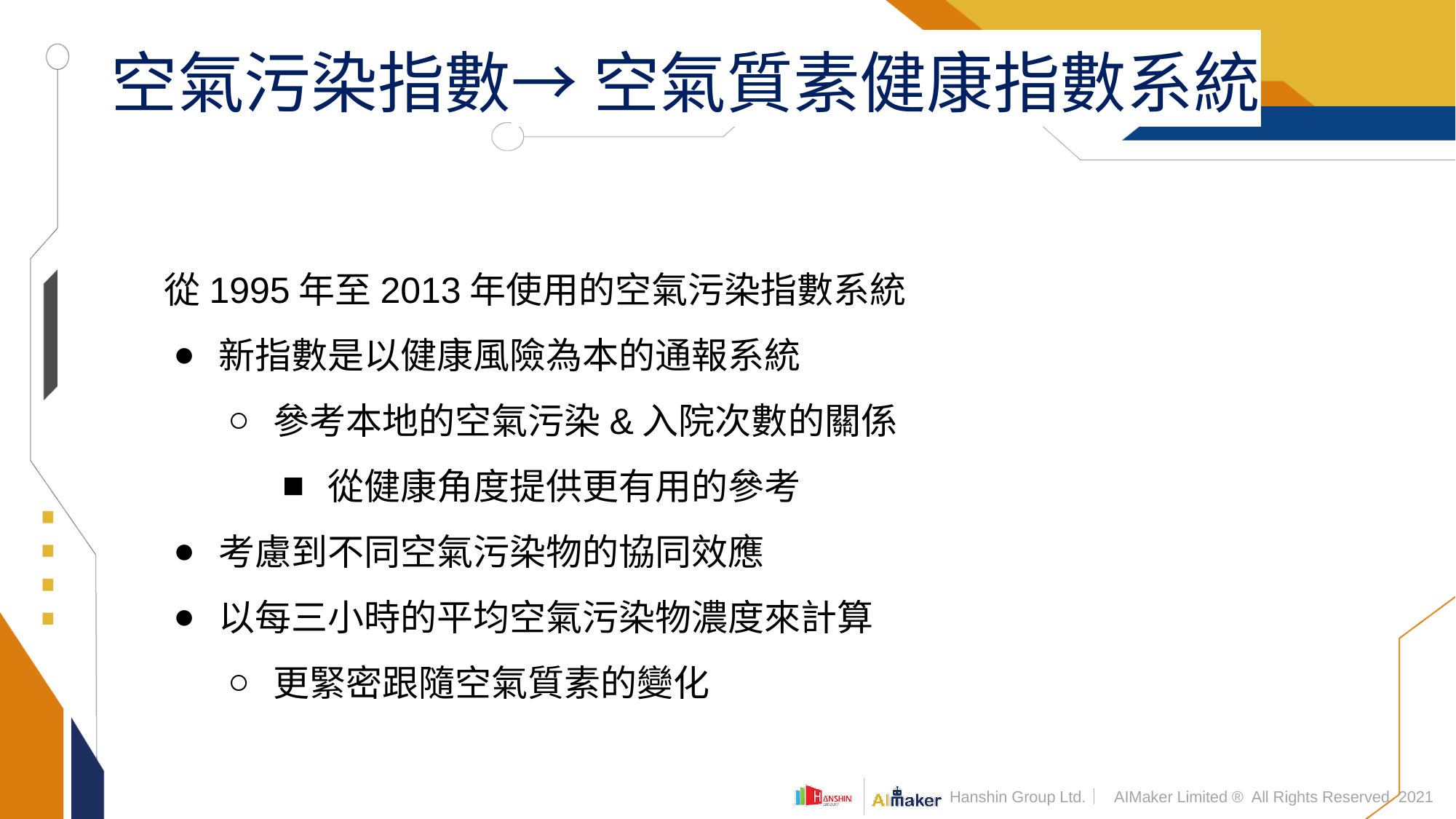

# 空氣污染指數→ 空氣質素健康指數系統
從1995年至2013年使用的空氣污染指數系統
新指數是以健康風險為本的通報系統
參考本地的空氣污染&入院次數的關係
從健康角度提供更有用的參考
考慮到不同空氣污染物的協同效應
以每三小時的平均空氣污染物濃度來計算
更緊密跟隨空氣質素的變化